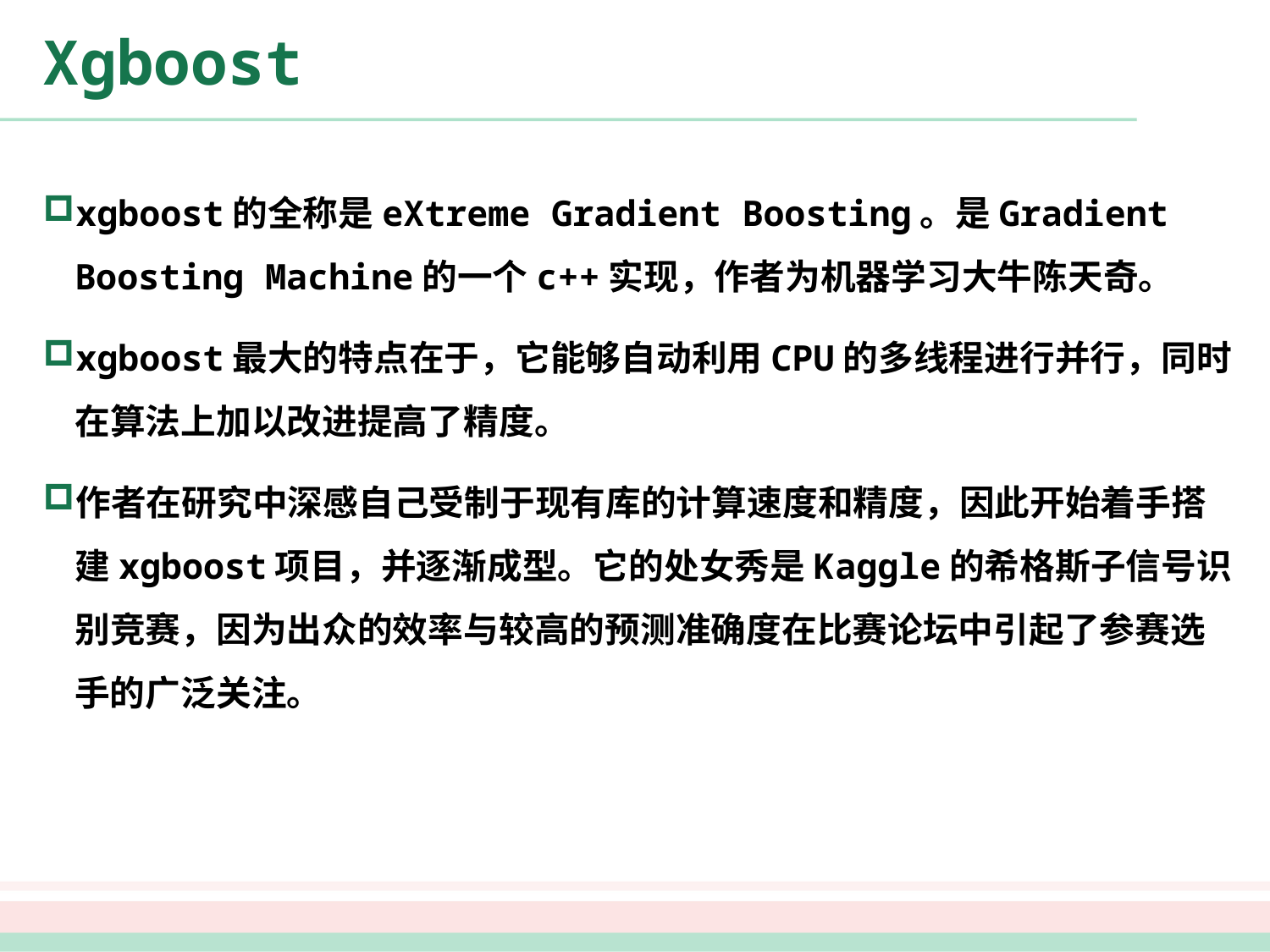

# Xgboost
xgboost的全称是eXtreme Gradient Boosting。是Gradient Boosting Machine的一个c++实现，作者为机器学习大牛陈天奇。
xgboost最大的特点在于，它能够自动利用CPU的多线程进行并行，同时在算法上加以改进提高了精度。
作者在研究中深感自己受制于现有库的计算速度和精度，因此开始着手搭建xgboost项目，并逐渐成型。它的处女秀是Kaggle的希格斯子信号识别竞赛，因为出众的效率与较高的预测准确度在比赛论坛中引起了参赛选手的广泛关注。